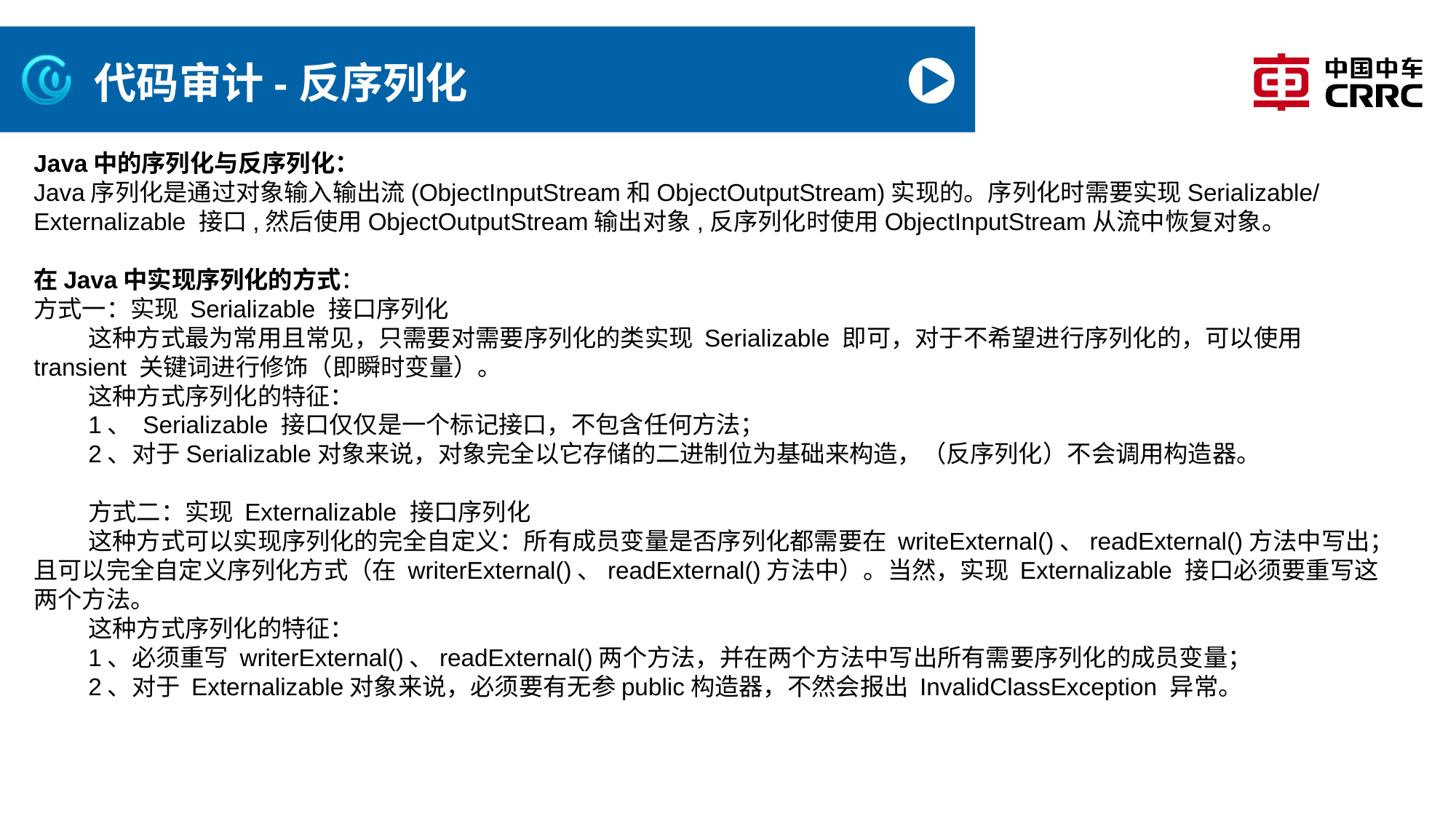

# 代码审计-反序列化
Java中的序列化与反序列化：
Java序列化是通过对象输入输出流(ObjectInputStream和ObjectOutputStream)实现的。序列化时需要实现Serializable/ Externalizable 接口,然后使用ObjectOutputStream输出对象,反序列化时使用ObjectInputStream从流中恢复对象。

在Java中实现序列化的方式：
方式一：实现 Serializable 接口序列化
这种方式最为常用且常见，只需要对需要序列化的类实现 Serializable 即可，对于不希望进行序列化的，可以使用 transient 关键词进行修饰（即瞬时变量）。
这种方式序列化的特征：
1、 Serializable 接口仅仅是一个标记接口，不包含任何方法；
2、对于Serializable对象来说，对象完全以它存储的二进制位为基础来构造，（反序列化）不会调用构造器。

方式二：实现 Externalizable 接口序列化
这种方式可以实现序列化的完全自定义：所有成员变量是否序列化都需要在 writeExternal()、readExternal()方法中写出；且可以完全自定义序列化方式（在 writerExternal()、readExternal()方法中）。当然，实现 Externalizable 接口必须要重写这两个方法。
这种方式序列化的特征：
1、必须重写 writerExternal()、readExternal()两个方法，并在两个方法中写出所有需要序列化的成员变量；
2、对于 Externalizable对象来说，必须要有无参public构造器，不然会报出 InvalidClassException 异常。

122